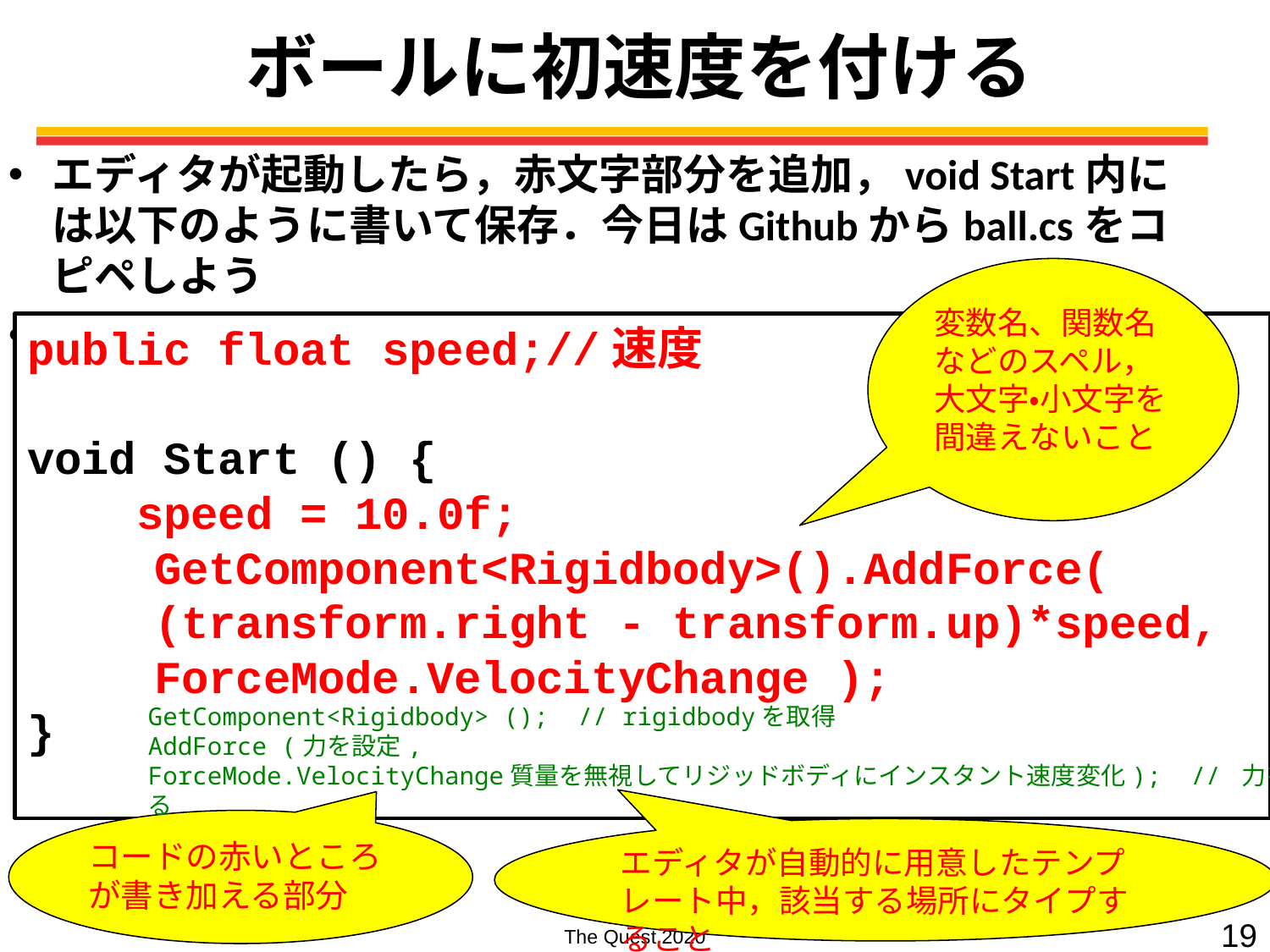

# ボールに初速度を付ける
エディタが起動したら，赤文字部分を追加，void Start内には以下のように書いて保存．今日はGithubからball.csをコピペしよう
https://github.com/MegumiAibr/unity_blockout
変数名、関数名などのスペル，大文字・小文字を間違えないこと
public float speed;//速度

void Start () {
    speed = 10.0f;
	GetComponent<Rigidbody>().AddForce(
	(transform.right - transform.up)*speed,
	ForceMode.VelocityChange );
}

GetComponent<Rigidbody> ();  // rigidbodyを取得
AddForce (力を設定,
ForceMode.VelocityChange質量を無視してリジッドボディにインスタント速度変化);  // 力を加える
コードの赤いところが書き加える部分
エディタが自動的に用意したテンプレート中，該当する場所にタイプすること
19
The Quest 2020